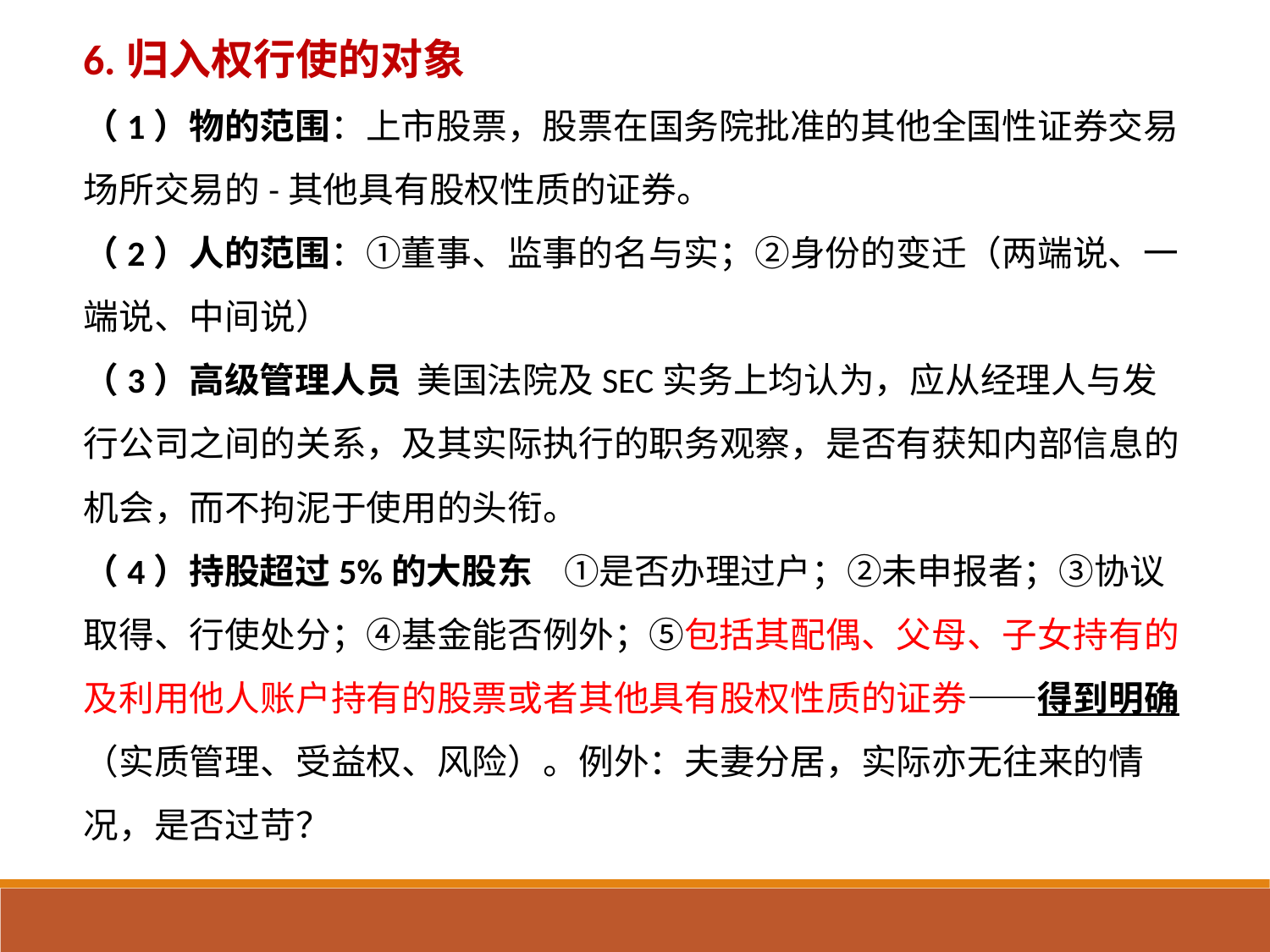

6.归入权行使的对象
（1）物的范围：上市股票，股票在国务院批准的其他全国性证券交易场所交易的-其他具有股权性质的证券。
（2）人的范围：①董事、监事的名与实；②身份的变迁（两端说、一端说、中间说）
（3）高级管理人员  美国法院及SEC实务上均认为，应从经理人与发行公司之间的关系，及其实际执行的职务观察，是否有获知内部信息的机会，而不拘泥于使用的头衔。
（4）持股超过5%的大股东    ①是否办理过户；②未申报者；③协议取得、行使处分；④基金能否例外；⑤包括其配偶、父母、子女持有的及利用他人账户持有的股票或者其他具有股权性质的证券——得到明确（实质管理、受益权、风险）。例外：夫妻分居，实际亦无往来的情况，是否过苛？